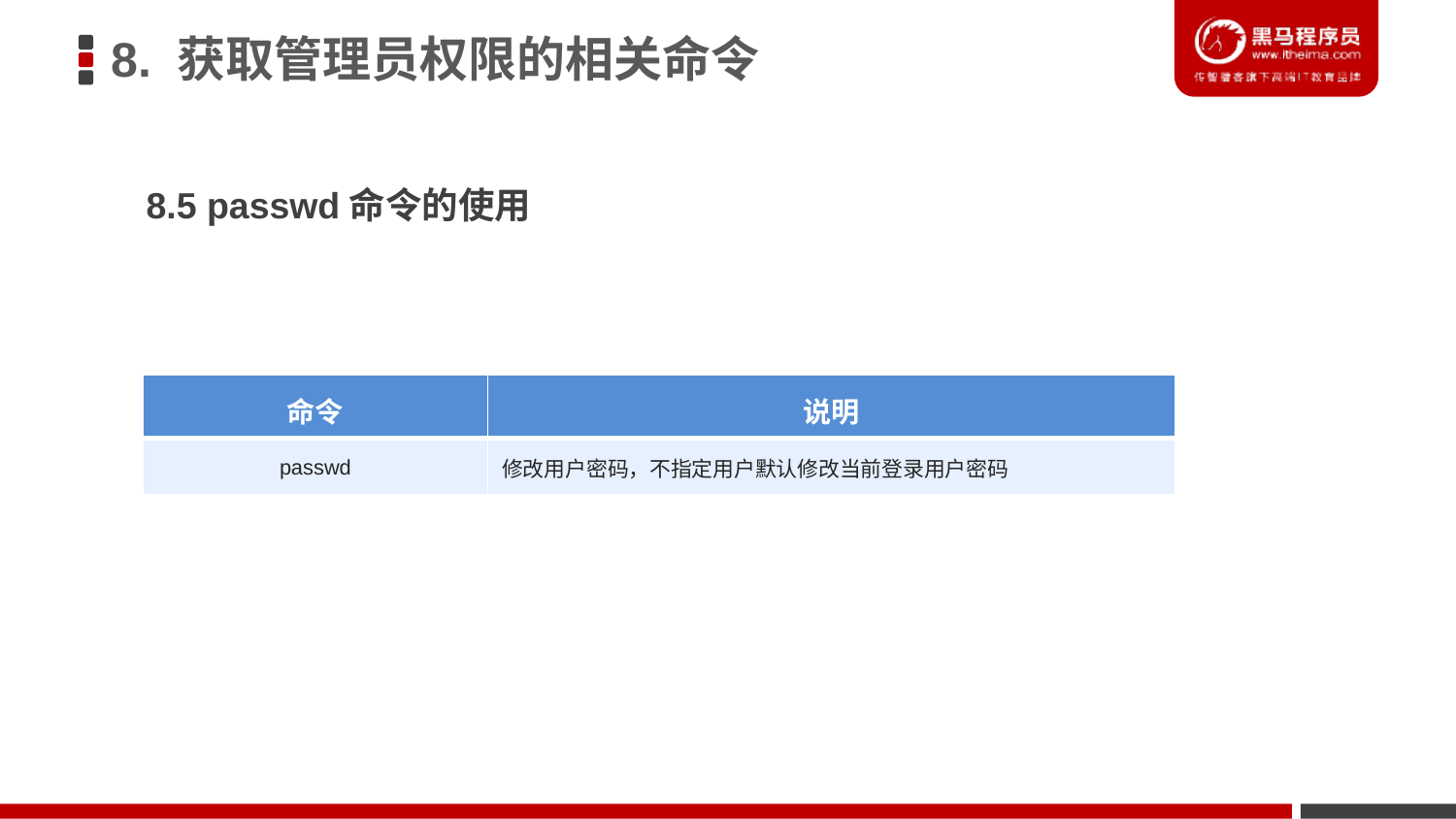

8. 获取管理员权限的相关命令
8.5 passwd命令的使用
| 命令 | 说明 |
| --- | --- |
| passwd | 修改用户密码，不指定用户默认修改当前登录用户密码 |